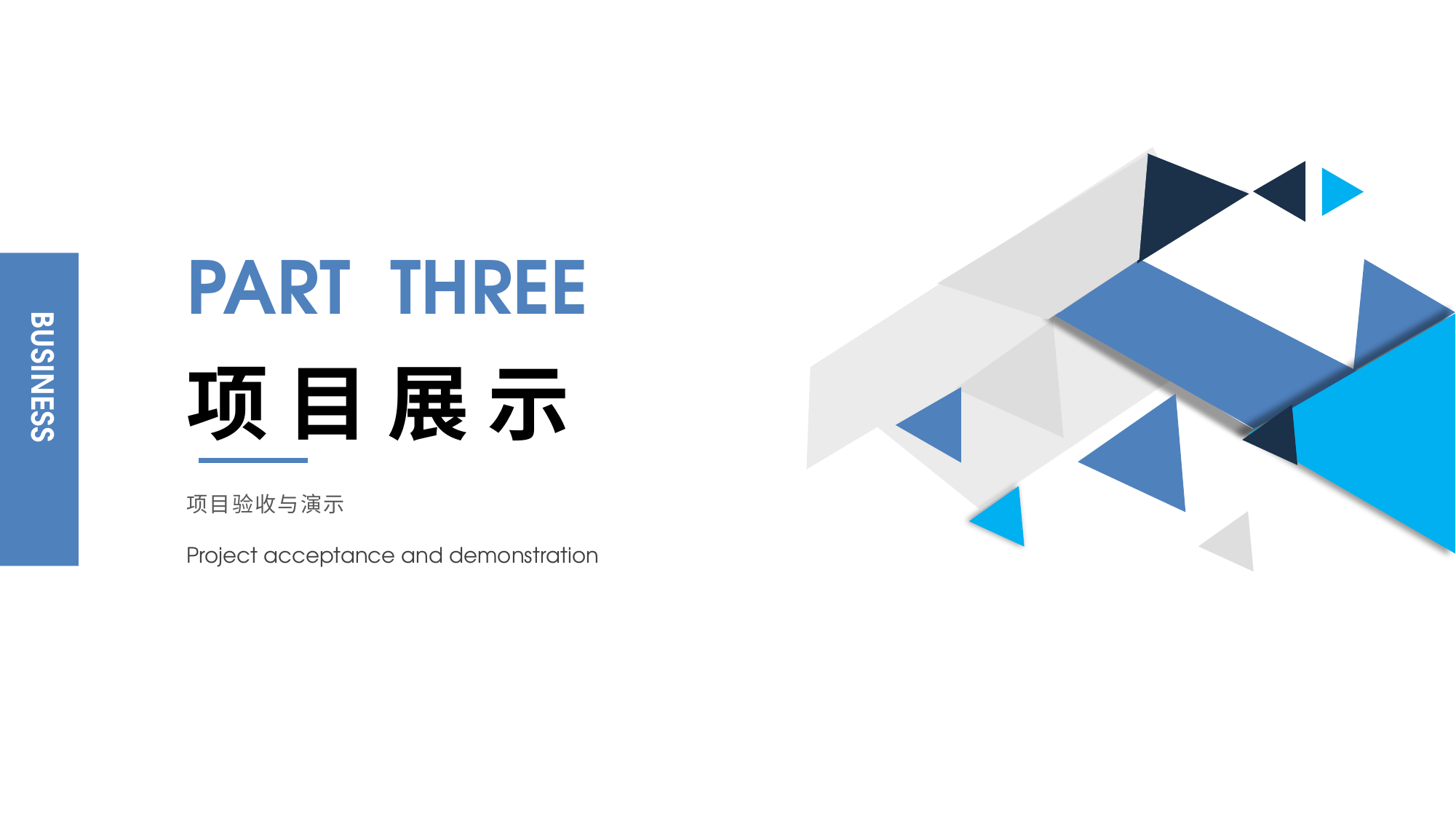

PART  THREE

BUSINESS

项 目 展 示

项目验收与演示
Project acceptance and demonstration